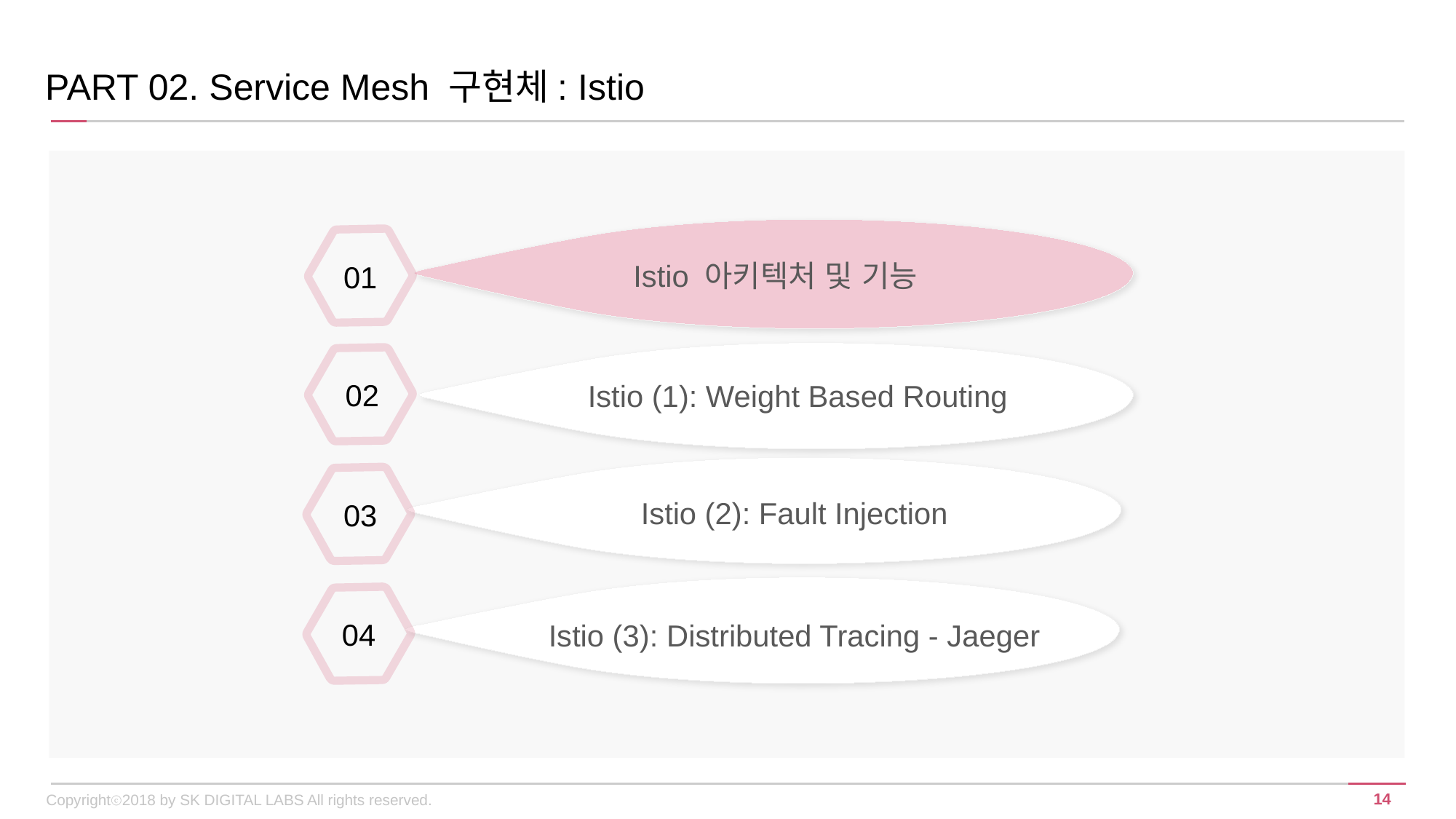

PART 02. Service Mesh 구현체: Istio

Istio 아키텍처 및 기능
01

Istio (1): Weight Based Routing
02

Istio (2): Fault Injection
03

Istio (3): Distributed Tracing - Jaeger
04
Copyrightⓒ2018 by SK DIGITAL LABS All rights reserved.